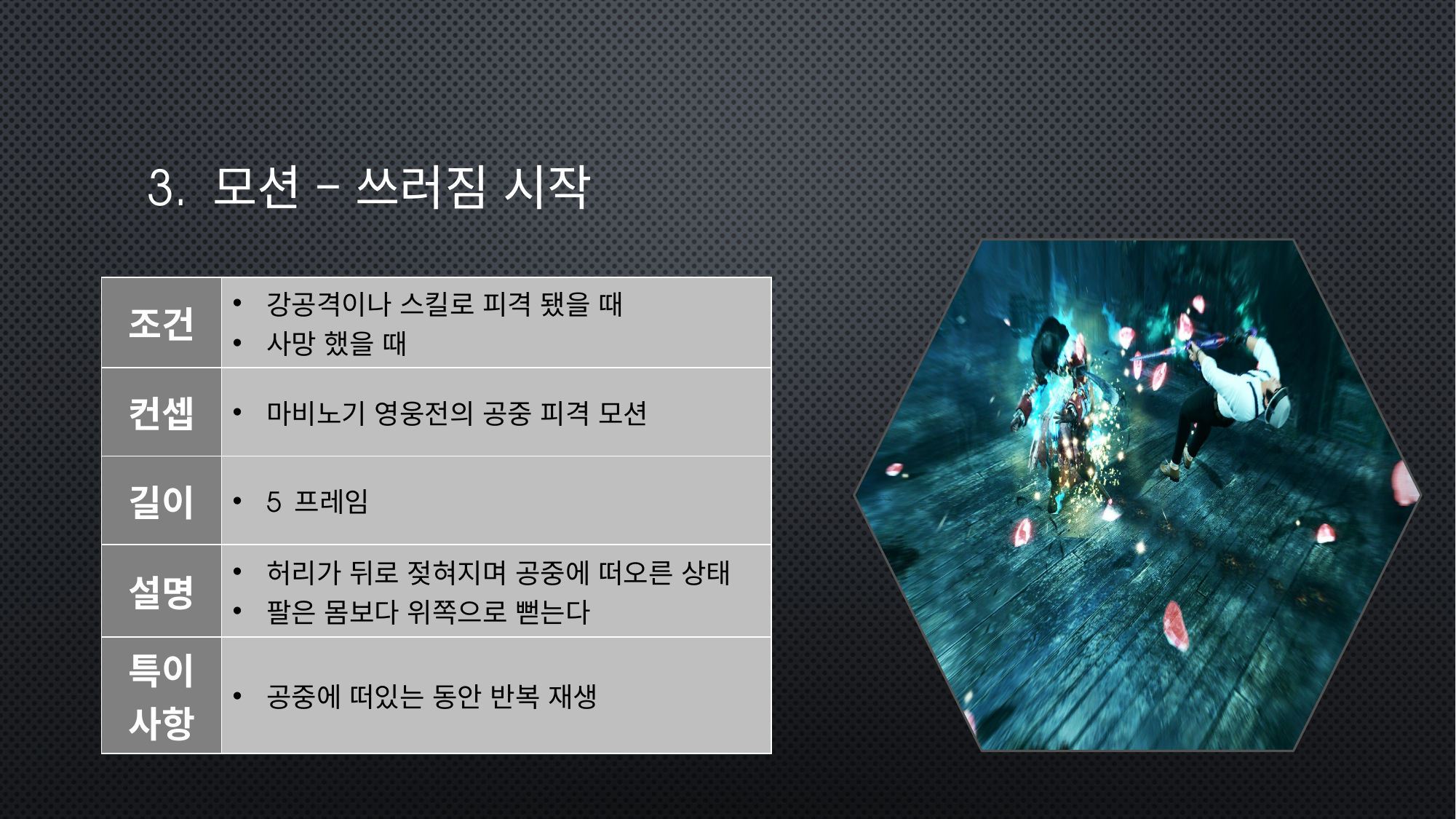

# 3. 모션 – 쓰러짐 시작

| 조건 | 강공격이나 스킬로 피격 됐을 때 사망 했을 때 |
| --- | --- |
| 컨셉 | 마비노기 영웅전의 공중 피격 모션 |
| 길이 | 5 프레임 |
| 설명 | 허리가 뒤로 젖혀지며 공중에 떠오른 상태 팔은 몸보다 위쪽으로 뻗는다 |
| 특이사항 | 공중에 떠있는 동안 반복 재생 |